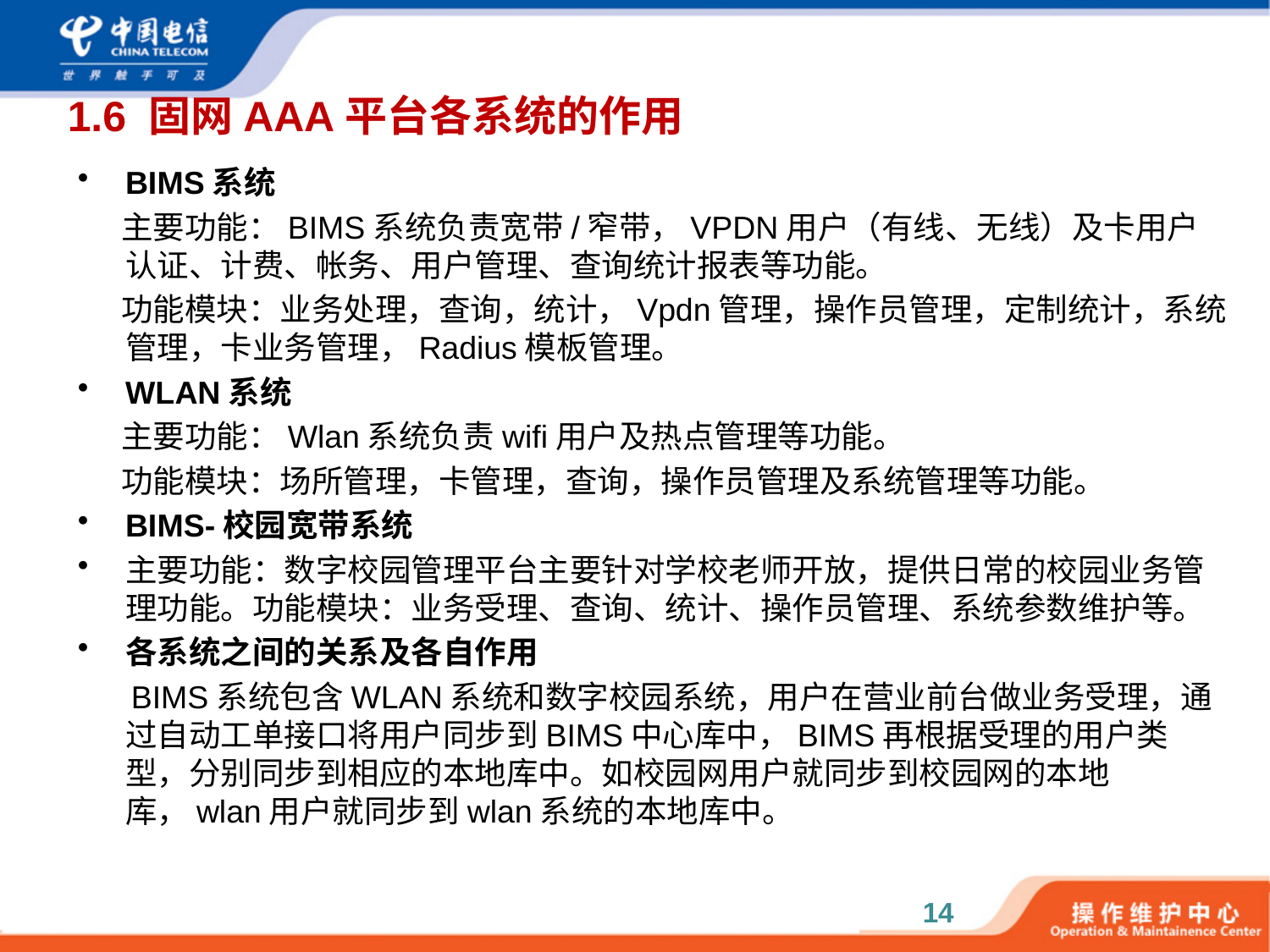

# 1.6 固网AAA平台各系统的作用
BIMS系统
     主要功能：BIMS系统负责宽带/窄带，VPDN用户（有线、无线）及卡用户认证、计费、帐务、用户管理、查询统计报表等功能。
     功能模块：业务处理，查询，统计，Vpdn管理，操作员管理，定制统计，系统管理，卡业务管理，Radius模板管理。
WLAN系统
     主要功能：Wlan系统负责wifi用户及热点管理等功能。
     功能模块：场所管理，卡管理，查询，操作员管理及系统管理等功能。
BIMS-校园宽带系统
主要功能：数字校园管理平台主要针对学校老师开放，提供日常的校园业务管理功能。功能模块：业务受理、查询、统计、操作员管理、系统参数维护等。
各系统之间的关系及各自作用
      BIMS系统包含WLAN系统和数字校园系统，用户在营业前台做业务受理，通过自动工单接口将用户同步到BIMS中心库中，BIMS再根据受理的用户类型，分别同步到相应的本地库中。如校园网用户就同步到校园网的本地库，wlan用户就同步到wlan系统的本地库中。